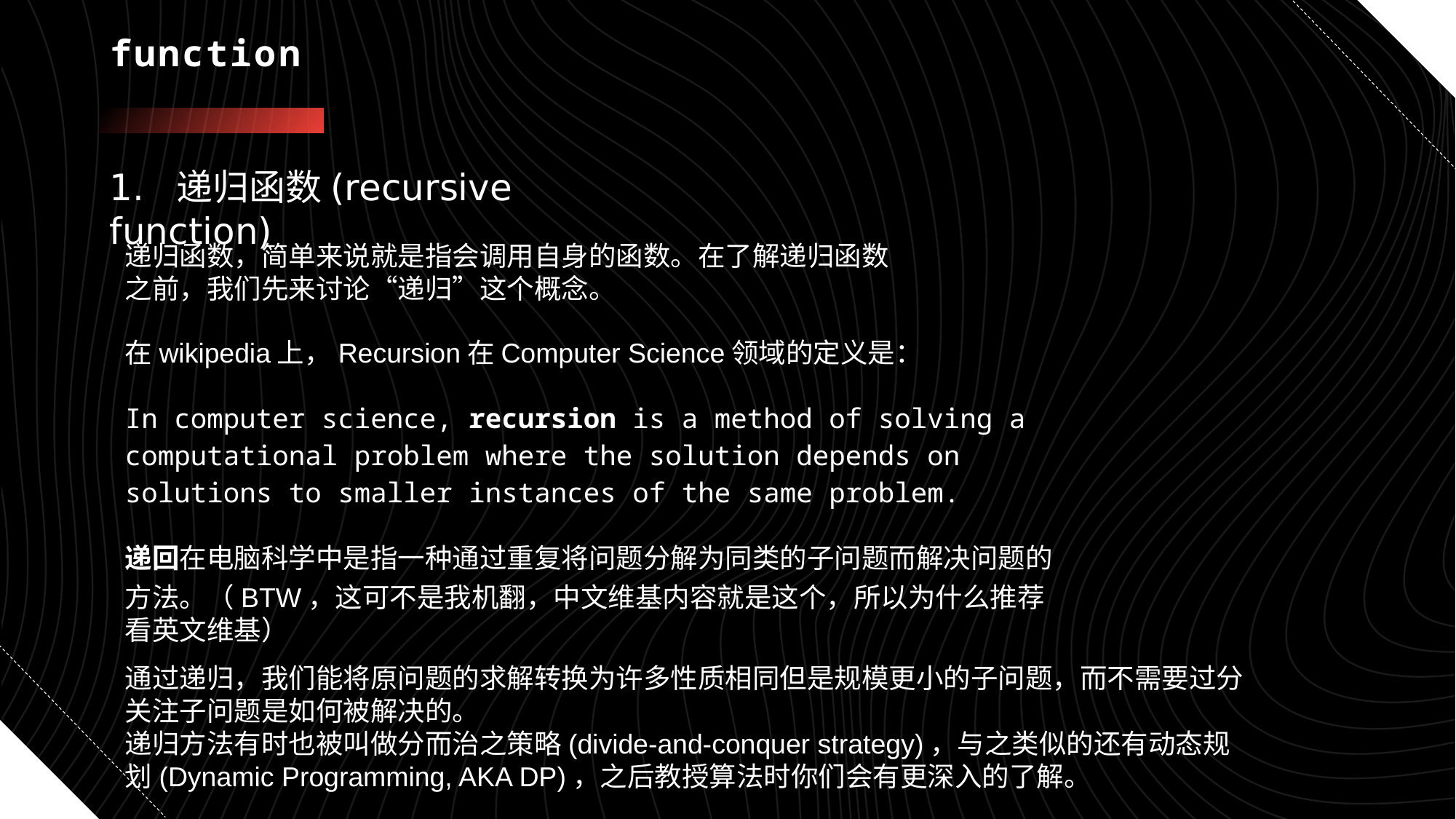

# function
1.  递归函数(recursive function)
递归函数，简单来说就是指会调用自身的函数。在了解递归函数之前，我们先来讨论“递归”这个概念。
在wikipedia上，Recursion在Computer Science领域的定义是：

In computer science, recursion is a method of solving a computational problem where the solution depends on solutions to smaller instances of the same problem.

递回在电脑科学中是指一种通过重复将问题分解为同类的子问题而解决问题的方法。（BTW，这可不是我机翻，中文维基内容就是这个，所以为什么推荐看英文维基）
通过递归，我们能将原问题的求解转换为许多性质相同但是规模更小的子问题，而不需要过分关注子问题是如何被解决的。
递归方法有时也被叫做分而治之策略(divide-and-conquer strategy)，与之类似的还有动态规划(Dynamic Programming, AKA DP)，之后教授算法时你们会有更深入的了解。